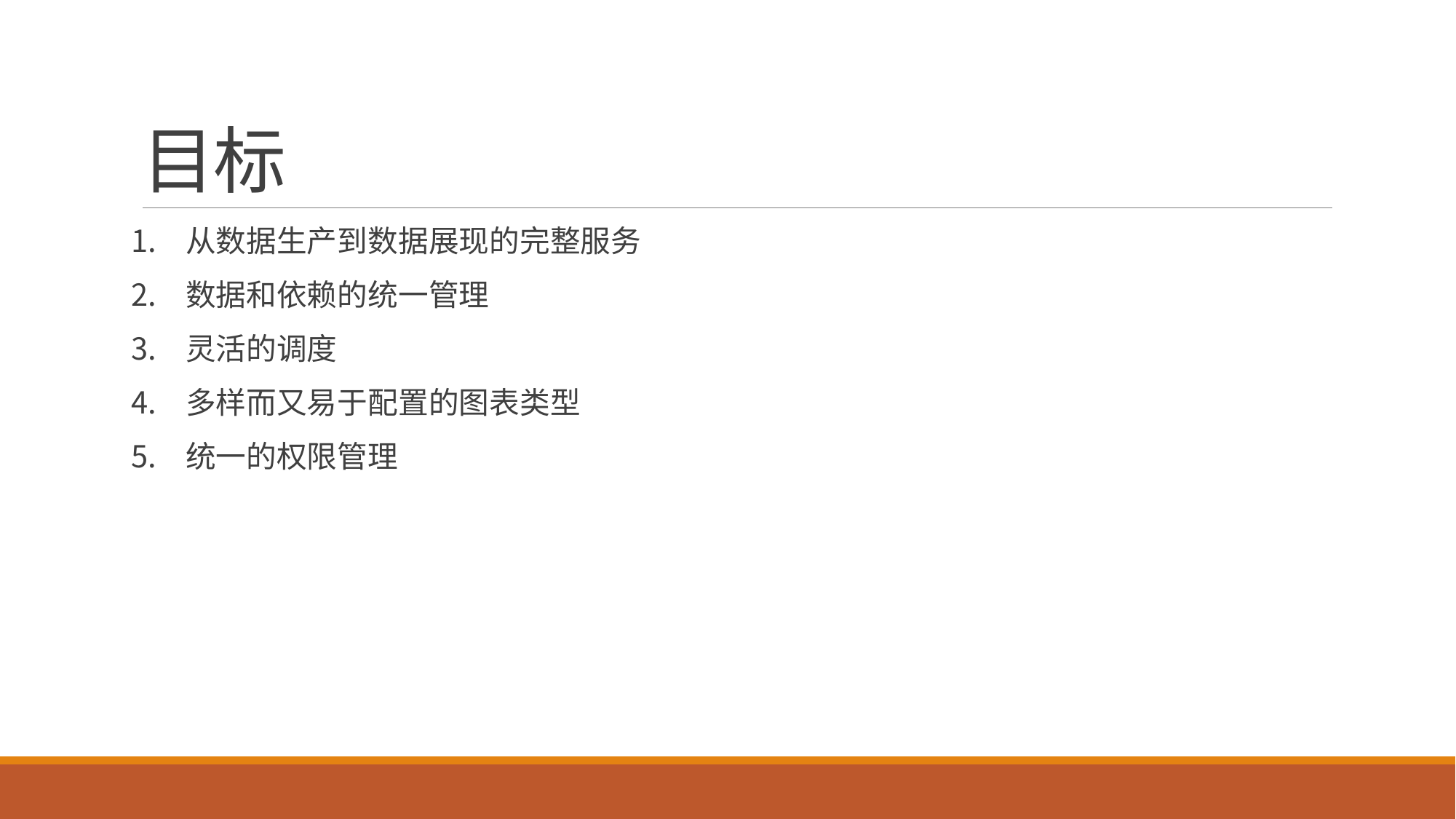

# 目标
从数据生产到数据展现的完整服务
数据和依赖的统一管理
灵活的调度
多样而又易于配置的图表类型
统一的权限管理